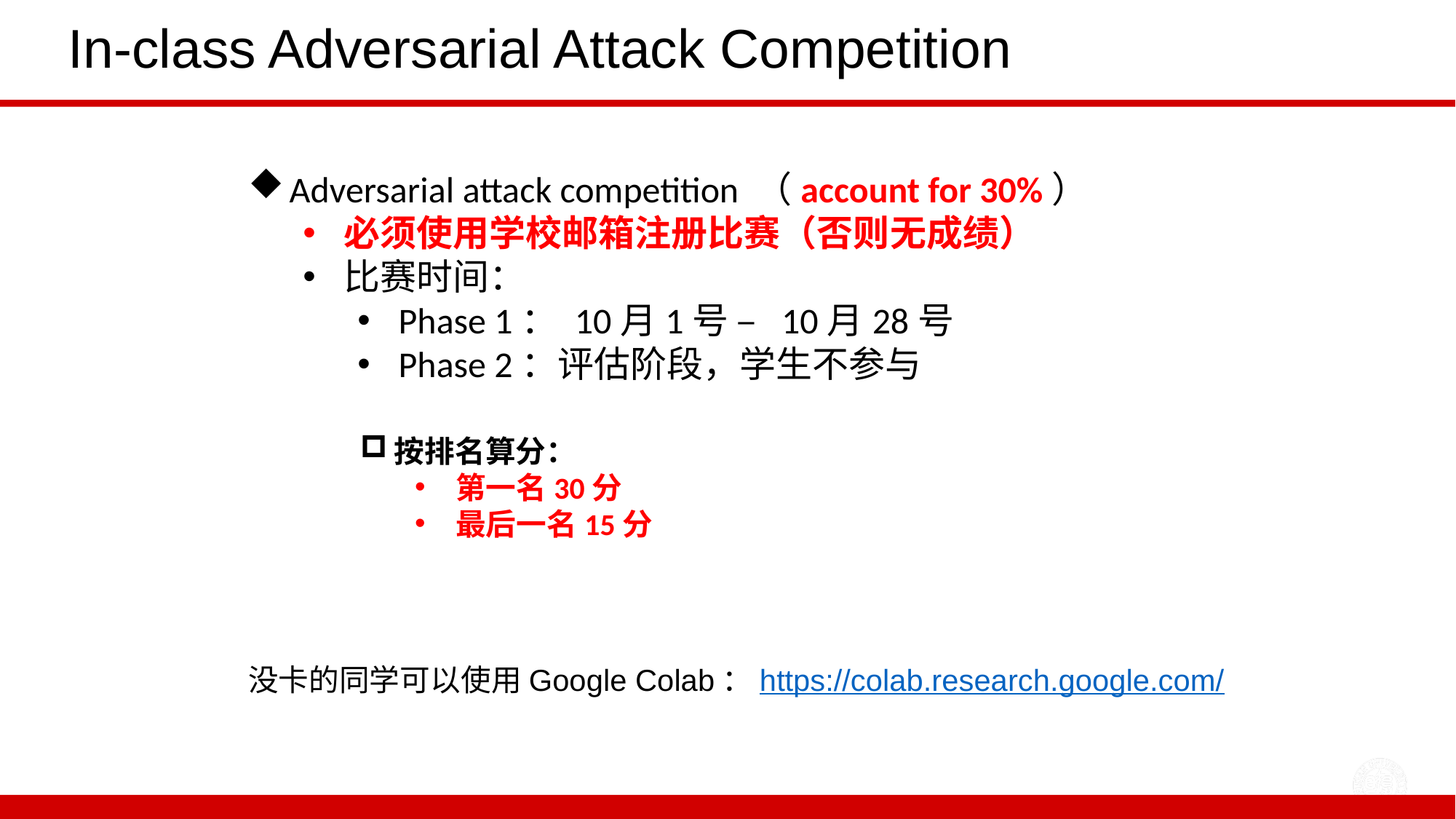

# In-class Adversarial Attack Competition
Adversarial attack competition （account for 30%）
必须使用学校邮箱注册比赛（否则无成绩）
比赛时间：
Phase 1： 10月1号 –  10月28号
Phase 2：评估阶段，学生不参与
按排名算分：
第一名30分
最后一名15分
没卡的同学可以使用Google Colab：https://colab.research.google.com/